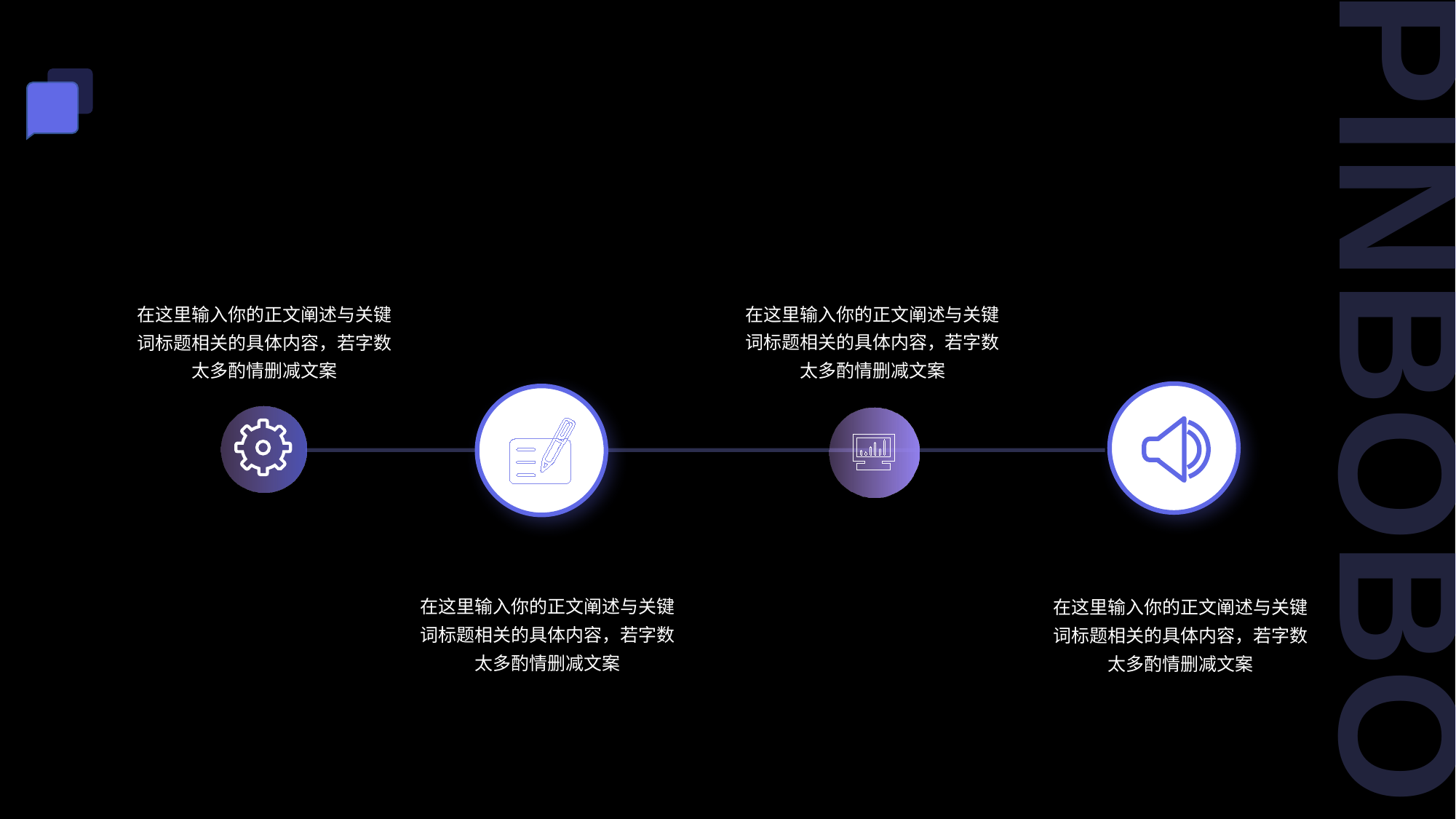

#
添加标题
添加标题
在这里输入你的正文阐述与关键词标题相关的具体内容，若字数太多酌情删减文案
在这里输入你的正文阐述与关键词标题相关的具体内容，若字数太多酌情删减文案

添加标题
添加标题
在这里输入你的正文阐述与关键词标题相关的具体内容，若字数太多酌情删减文案
在这里输入你的正文阐述与关键词标题相关的具体内容，若字数太多酌情删减文案